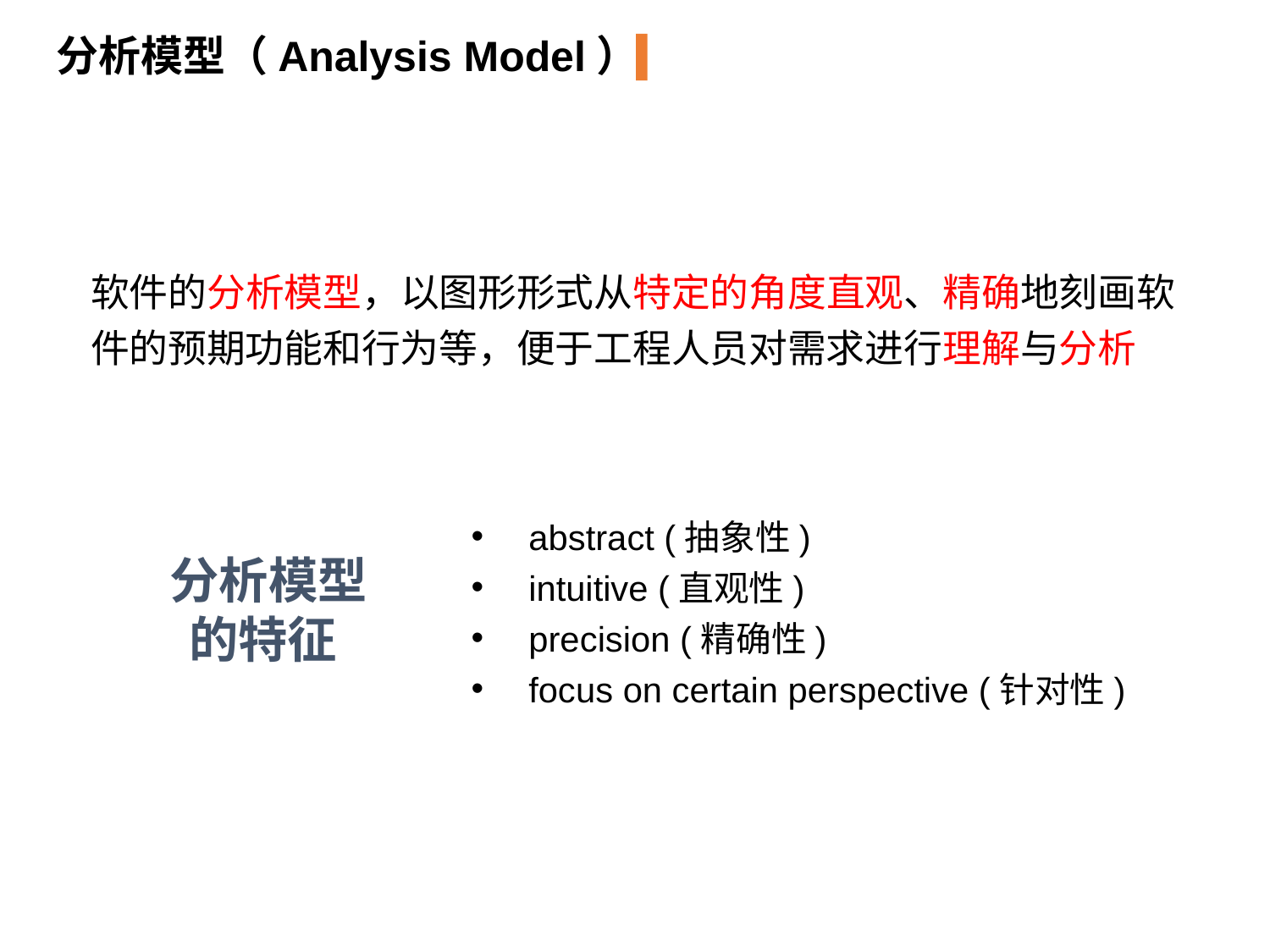

分析模型（Analysis Model）

软件的分析模型，以图形形式从特定的角度直观、精确地刻画软件的预期功能和行为等，便于工程人员对需求进行理解与分析
 abstract (抽象性)
 intuitive (直观性)
 precision (精确性)
 focus on certain perspective (针对性)
分析模型的特征